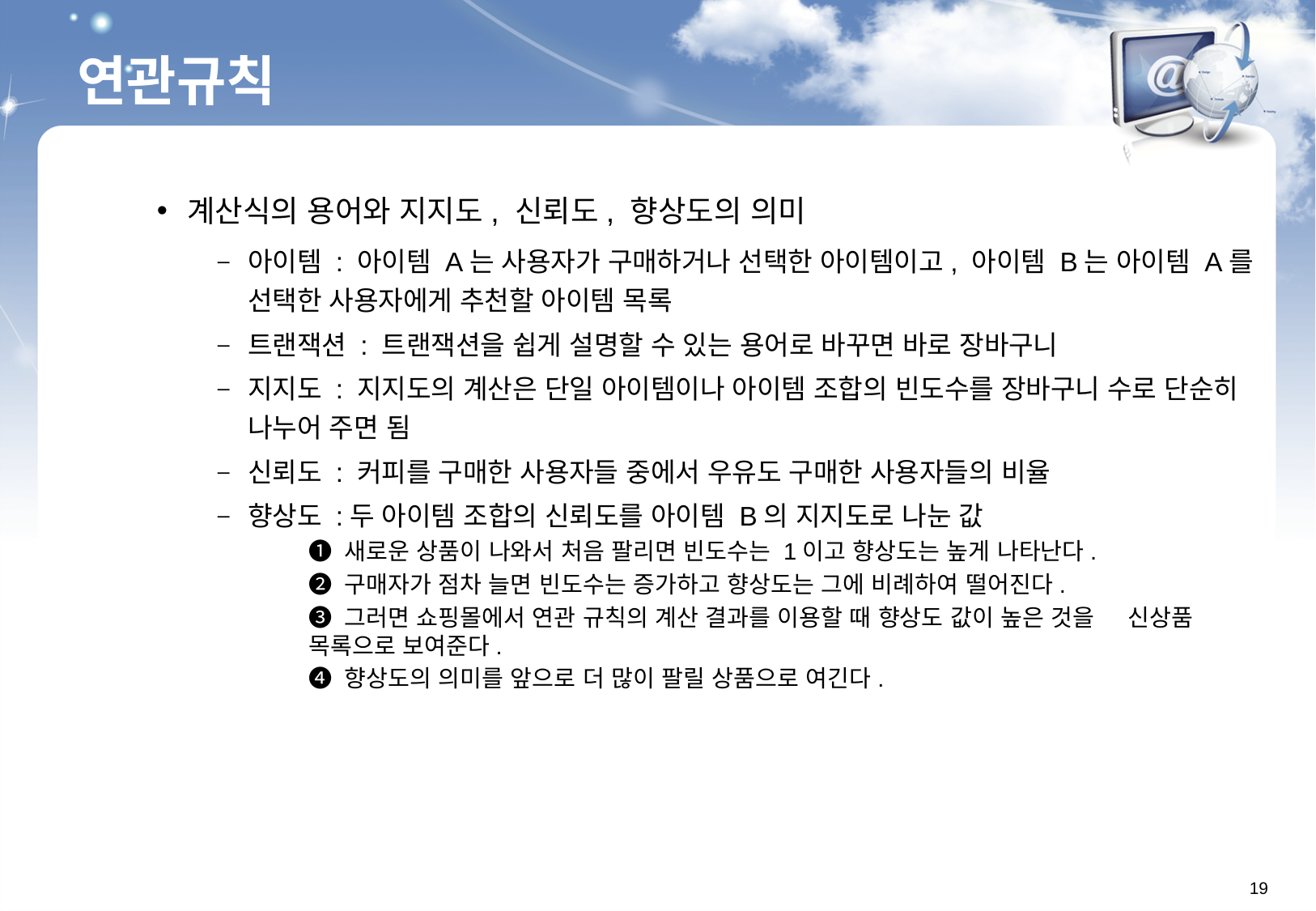

연관규칙
계산식의 용어와 지지도, 신뢰도, 향상도의 의미
아이템 : 아이템 A는 사용자가 구매하거나 선택한 아이템이고, 아이템 B는 아이템 A를 선택한 사용자에게 추천할 아이템 목록
트랜잭션 : 트랜잭션을 쉽게 설명할 수 있는 용어로 바꾸면 바로 장바구니
지지도 : 지지도의 계산은 단일 아이템이나 아이템 조합의 빈도수를 장바구니 수로 단순히 나누어 주면 됨
신뢰도 : 커피를 구매한 사용자들 중에서 우유도 구매한 사용자들의 비율
향상도 :두 아이템 조합의 신뢰도를 아이템 B의 지지도로 나눈 값
	➊ 새로운 상품이 나와서 처음 팔리면 빈도수는 1이고 향상도는 높게 나타난다.
	➋ 구매자가 점차 늘면 빈도수는 증가하고 향상도는 그에 비례하여 떨어진다.
	➌ 그러면 쇼핑몰에서 연관 규칙의 계산 결과를 이용할 때 향상도 값이 높은 것을     신상품 목록으로 보여준다.
	➍ 향상도의 의미를 앞으로 더 많이 팔릴 상품으로 여긴다.